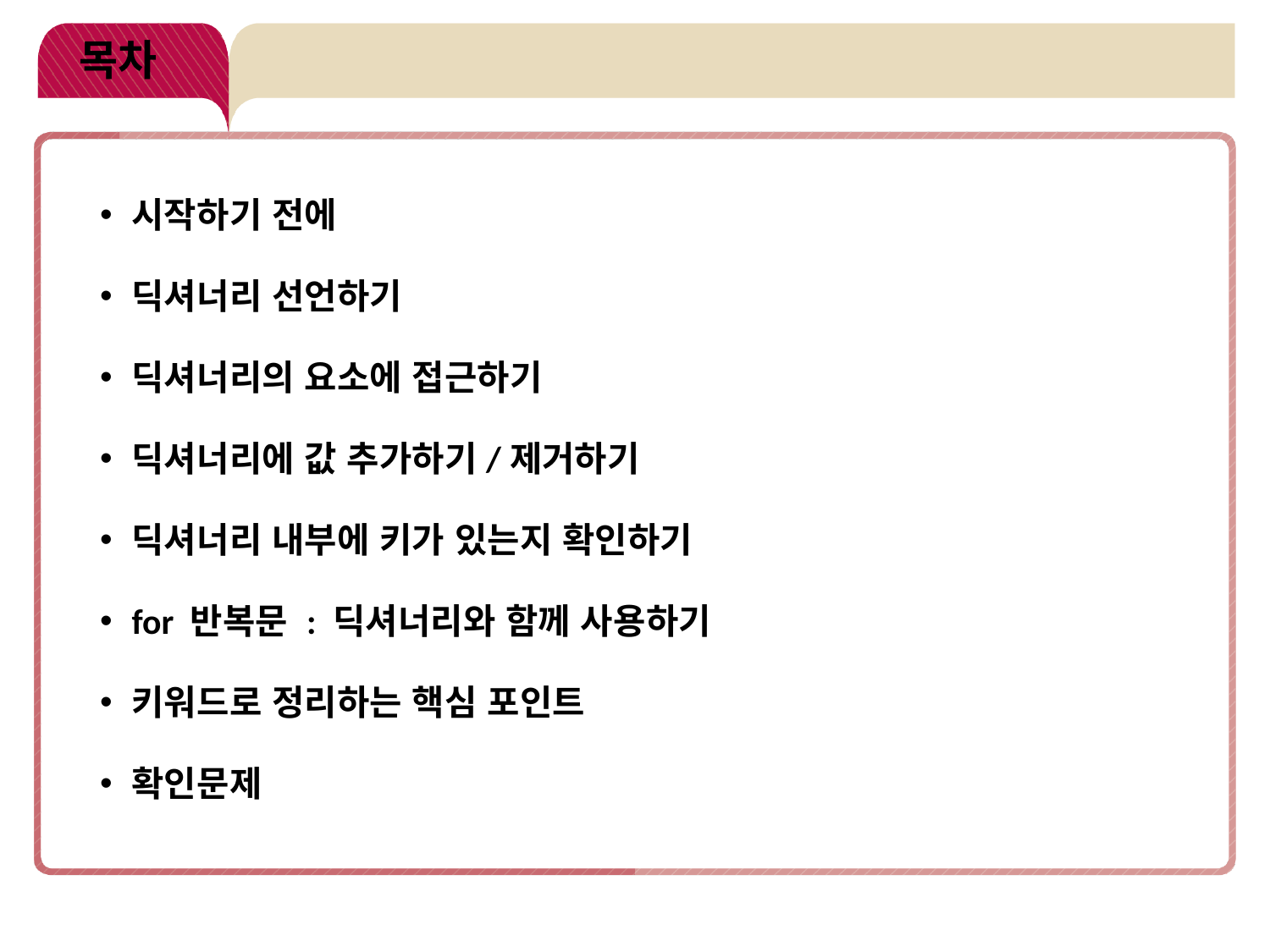

# 목차
시작하기 전에
딕셔너리 선언하기
딕셔너리의 요소에 접근하기
딕셔너리에 값 추가하기/제거하기
딕셔너리 내부에 키가 있는지 확인하기
for 반복문 : 딕셔너리와 함께 사용하기
키워드로 정리하는 핵심 포인트
확인문제